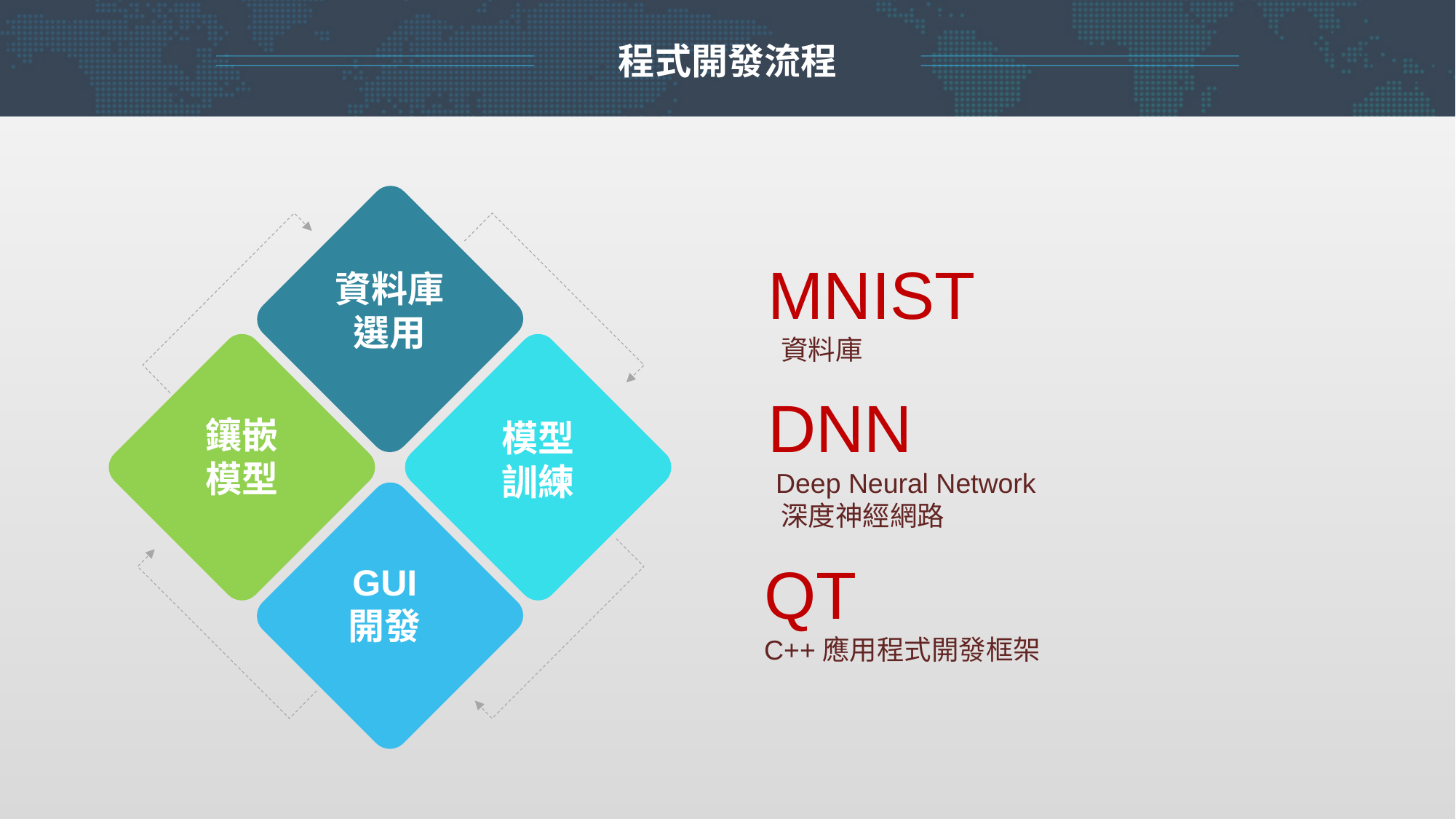

程式開發流程

資料庫
選用

鑲嵌
模型
模型
訓練

GUI
開發
MNIST
 資料庫
DNN
 Deep Neural Network
 深度神經網路
QT
C++應用程式開發框架